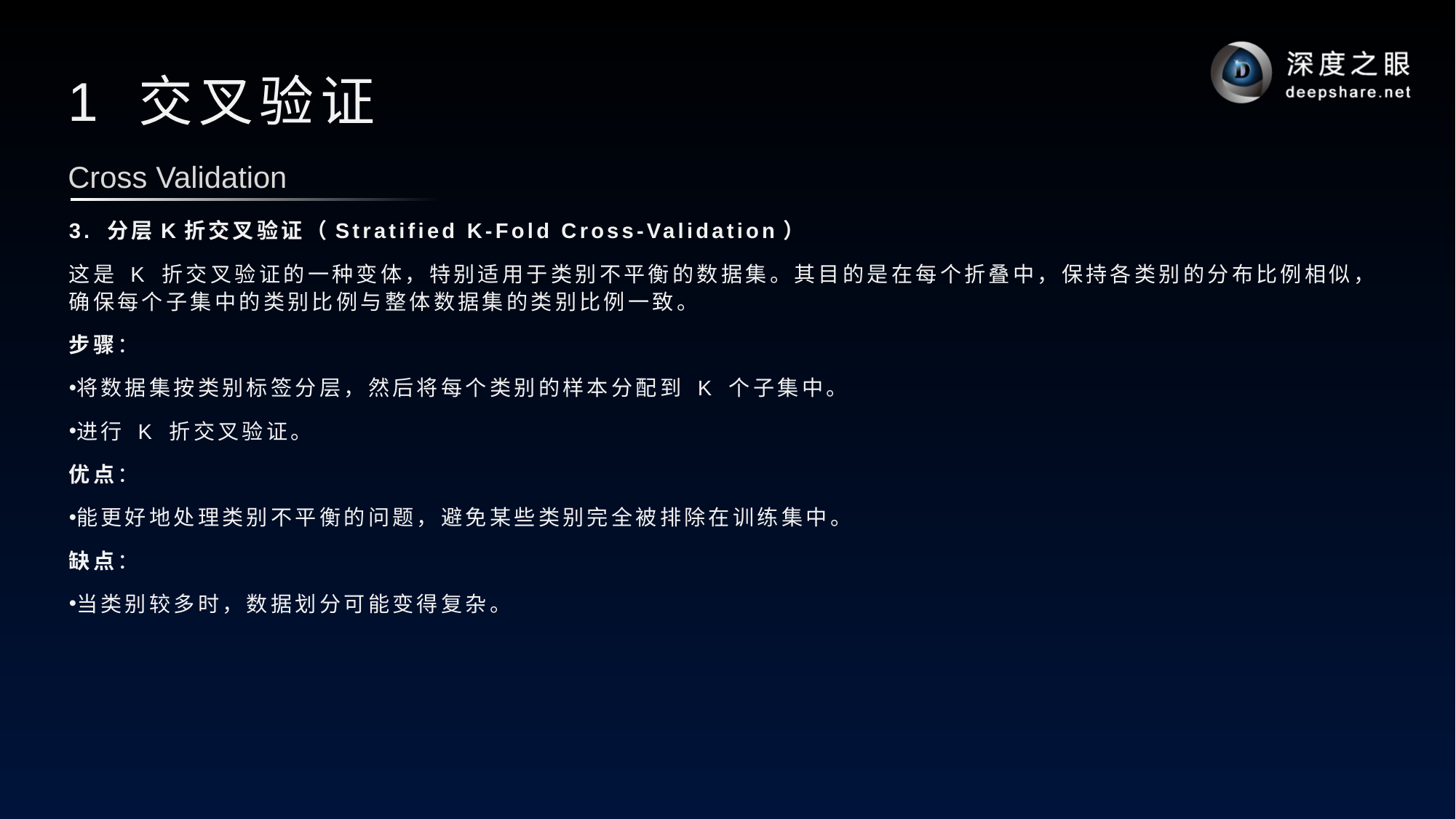

# 1 交叉验证
Cross Validation
3. 分层K折交叉验证（Stratified K-Fold Cross-Validation）
这是 K 折交叉验证的一种变体，特别适用于类别不平衡的数据集。其目的是在每个折叠中，保持各类别的分布比例相似，确保每个子集中的类别比例与整体数据集的类别比例一致。
步骤：
将数据集按类别标签分层，然后将每个类别的样本分配到 K 个子集中。
进行 K 折交叉验证。
优点：
能更好地处理类别不平衡的问题，避免某些类别完全被排除在训练集中。
缺点：
当类别较多时，数据划分可能变得复杂。